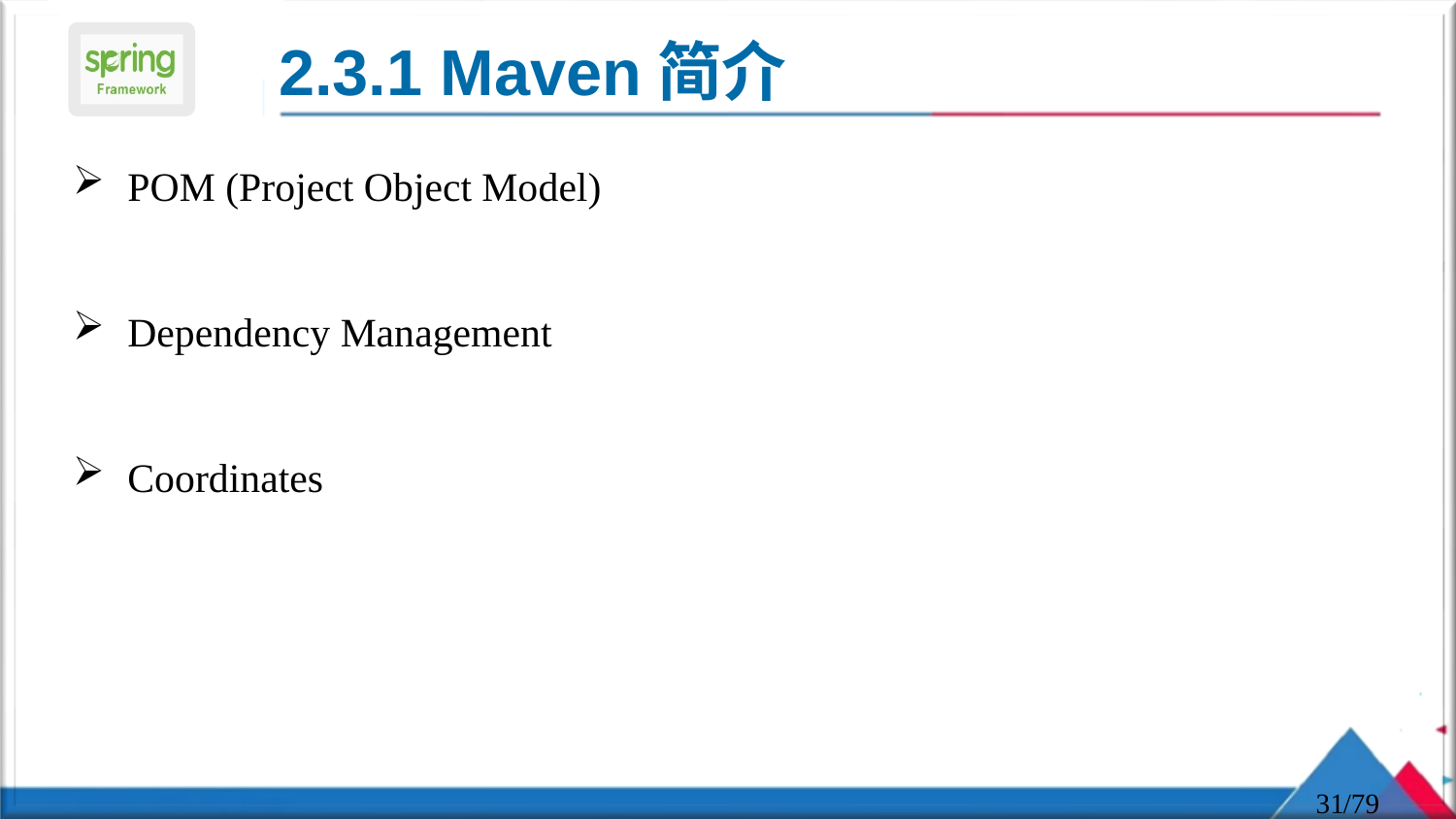

# 2.3.1 Maven简介
POM (Project Object Model)

Dependency Management

Coordinates
31
/79